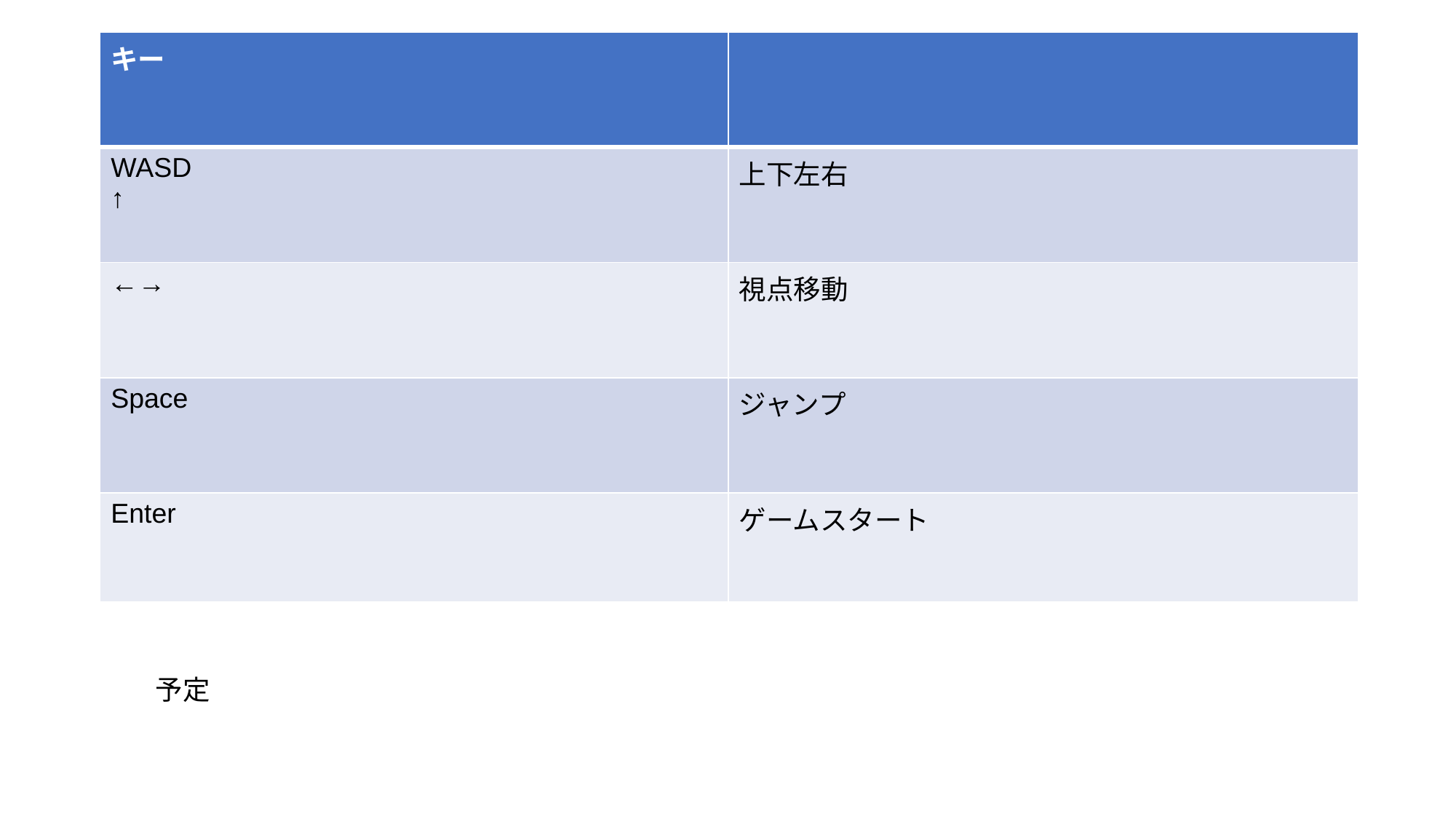

| キー |  |
| --- | --- |
| WASD ↑ | 上下左右 |
| ←→ | 視点移動 |
| Space | ジャンプ |
| Enter | ゲームスタート |
予定